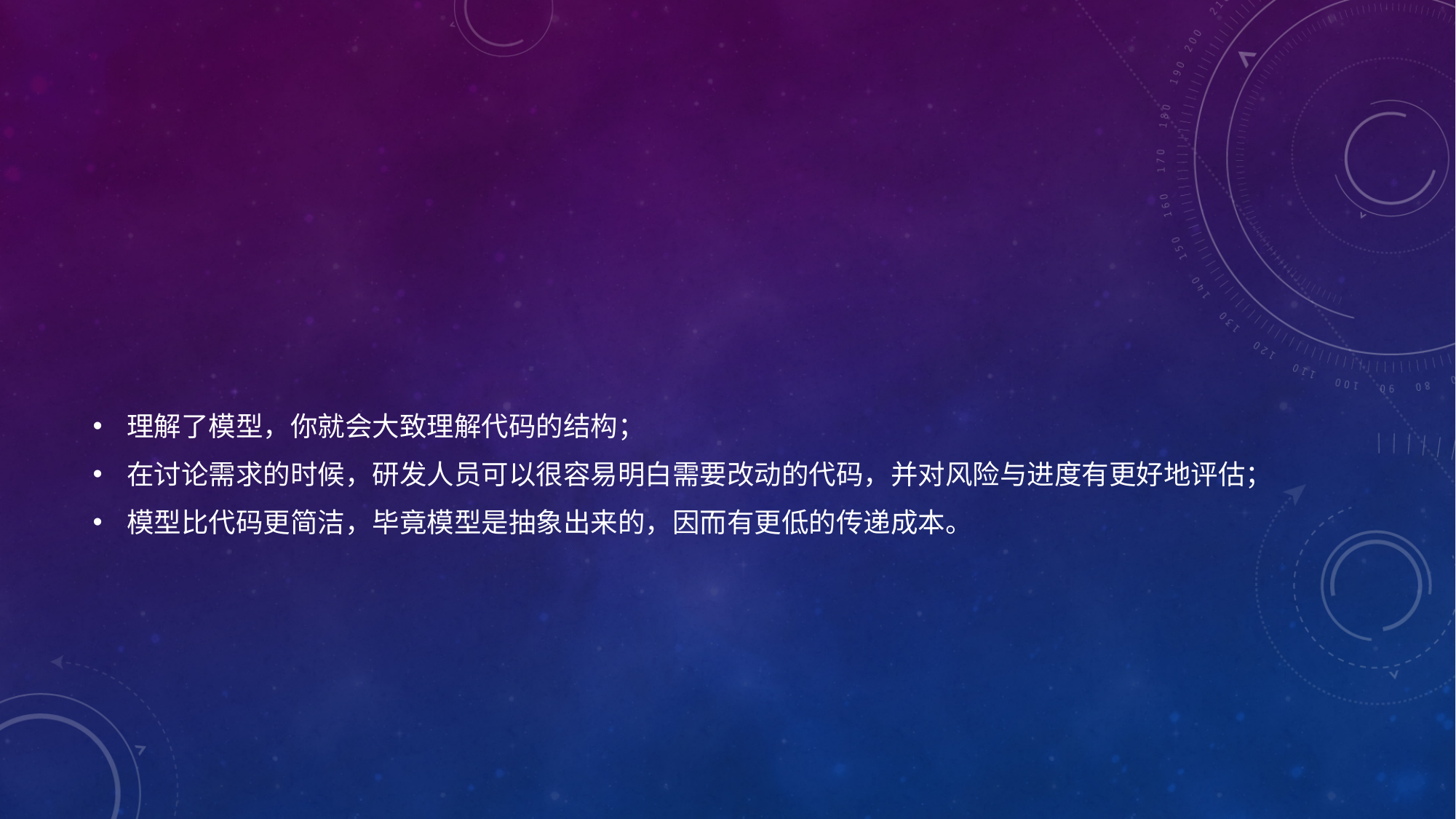

#
理解了模型，你就会大致理解代码的结构；
在讨论需求的时候，研发人员可以很容易明白需要改动的代码，并对风险与进度有更好地评估；
模型比代码更简洁，毕竟模型是抽象出来的，因而有更低的传递成本。